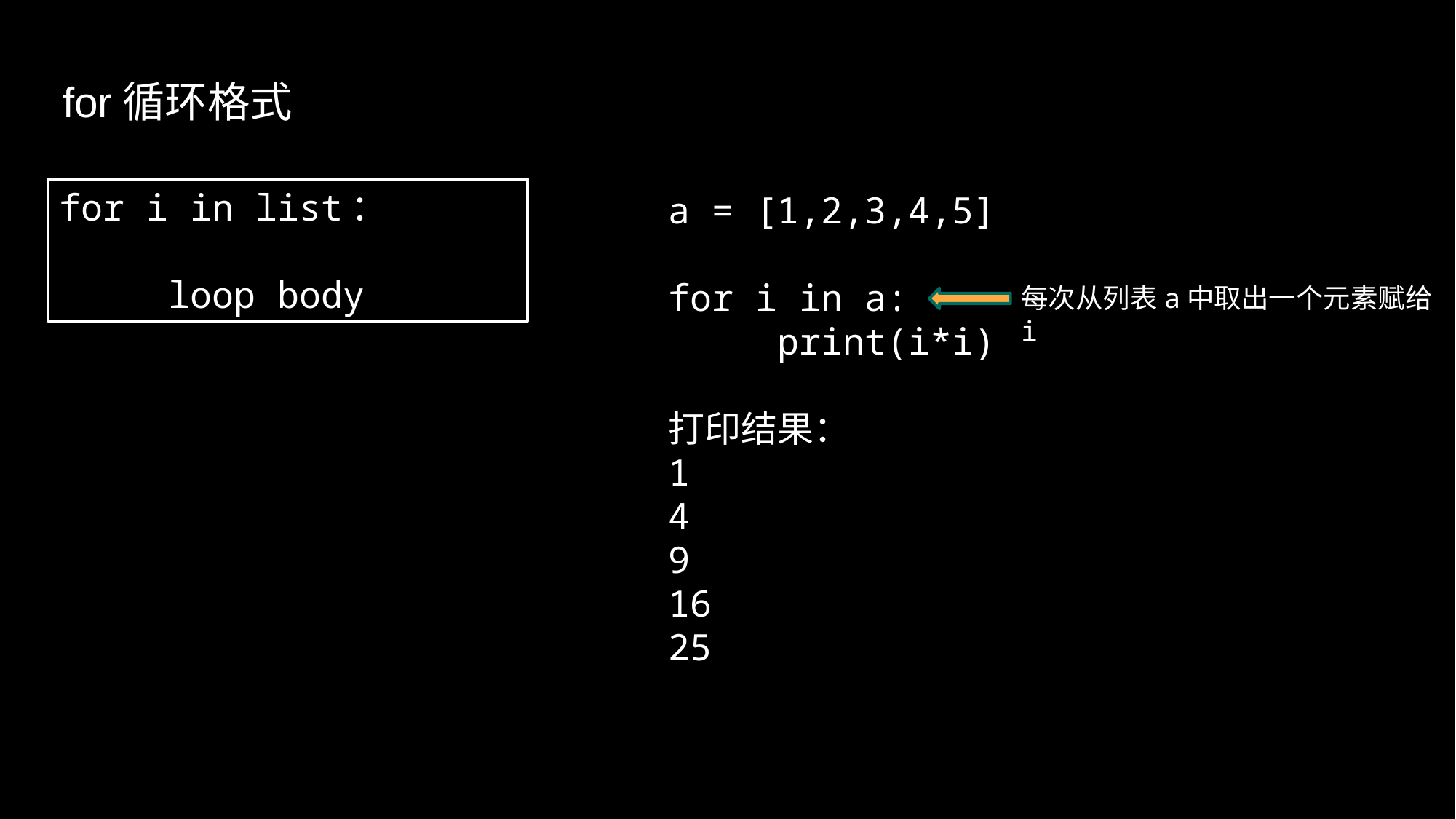

for循环格式
for i in list：

	loop body
a = [1,2,3,4,5]

for i in a:
	print(i*i)

打印结果：
1
4
9
16
25
每次从列表a中取出一个元素赋给i